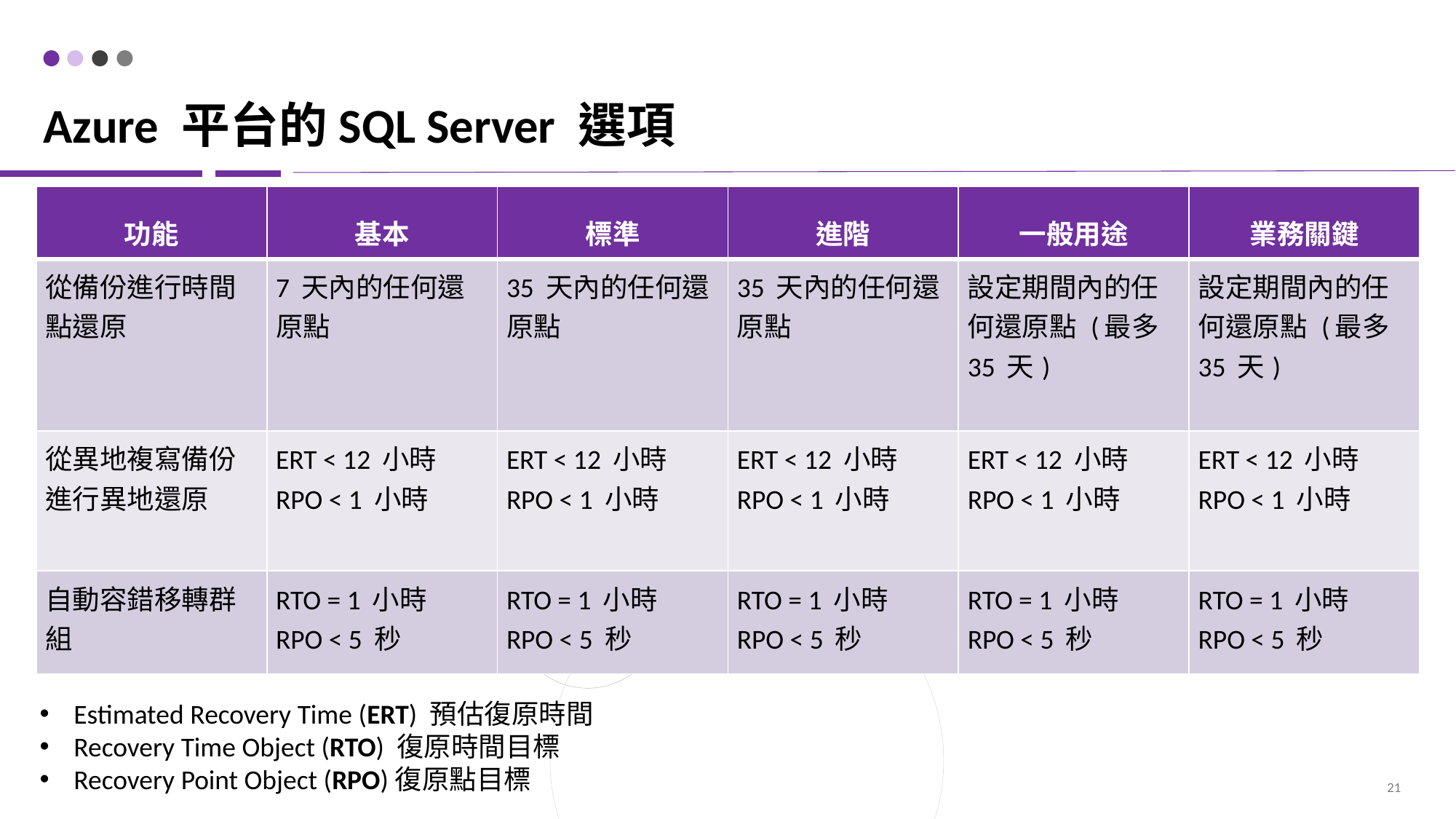

# Azure 平台的SQL Server 選項
| 功能 | 基本 | 標準 | 進階 | 一般用途 | 業務關鍵 |
| --- | --- | --- | --- | --- | --- |
| 從備份進行時間點還原 | 7 天內的任何還原點 | 35 天內的任何還原點 | 35 天內的任何還原點 | 設定期間內的任何還原點 (最多 35 天) | 設定期間內的任何還原點 (最多 35 天) |
| 從異地複寫備份進行異地還原 | ERT < 12 小時 RPO < 1 小時 | ERT < 12 小時 RPO < 1 小時 | ERT < 12 小時 RPO < 1 小時 | ERT < 12 小時 RPO < 1 小時 | ERT < 12 小時 RPO < 1 小時 |
| 自動容錯移轉群組 | RTO = 1 小時 RPO < 5 秒 | RTO = 1 小時 RPO < 5 秒 | RTO = 1 小時 RPO < 5 秒 | RTO = 1 小時 RPO < 5 秒 | RTO = 1 小時 RPO < 5 秒 |

Estimated Recovery Time (ERT) 預估復原時間
Recovery Time Object (RTO) 復原時間目標
Recovery Point Object (RPO)復原點目標
21